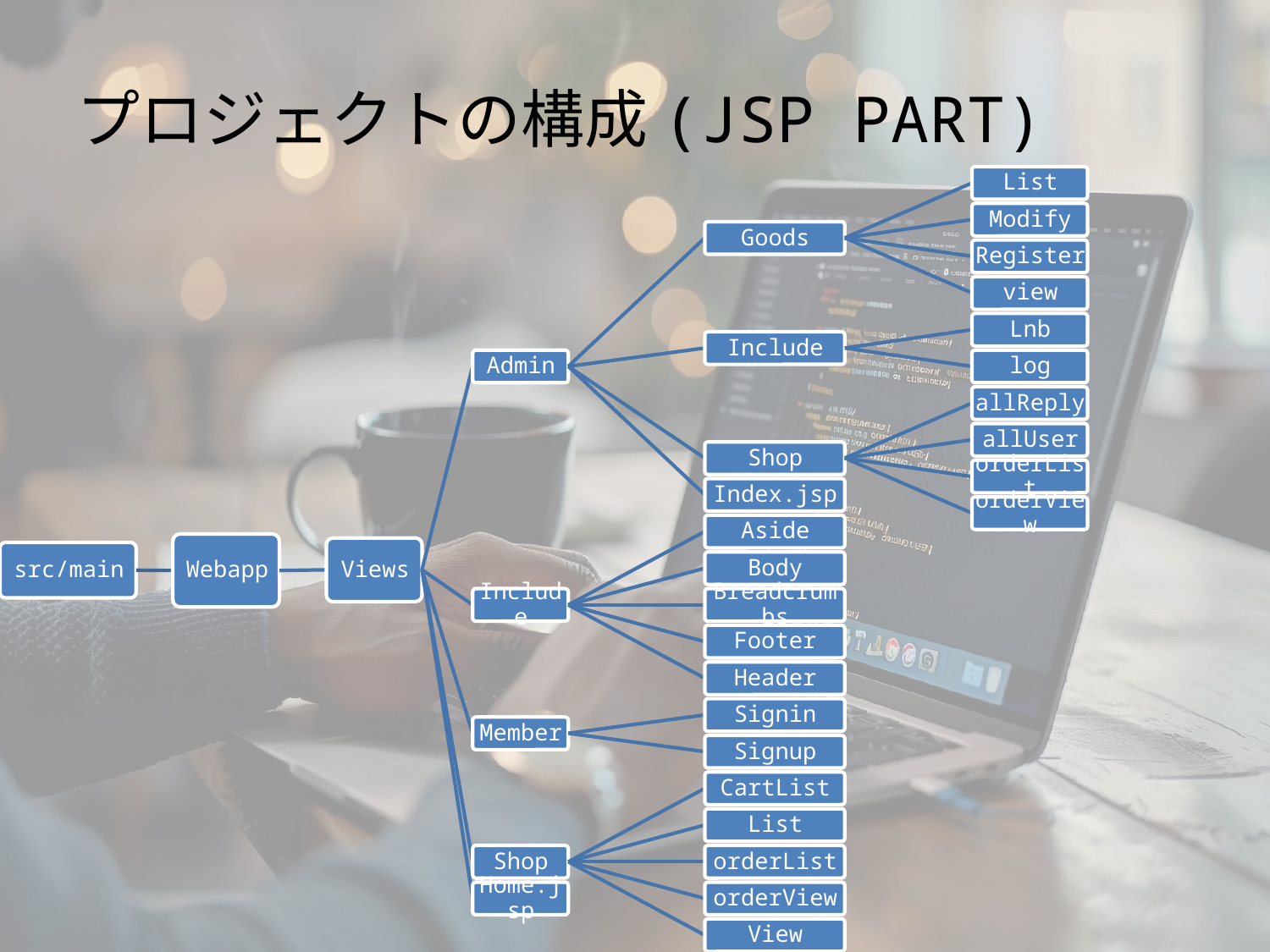

# プロジェクトの構成(JSP PART)
src/main

Webapp

Views

Admin

Goods

List

Modify

Register

view

Include

Lnb

log

Shop

allReply

allUser

orderList

orderView

Index.jsp

Include

Aside

Body

Breadcrumbs

Footer

Header

Member

Signin

Signup

Shop

CartList

List

orderList

orderView

View

Home.jsp